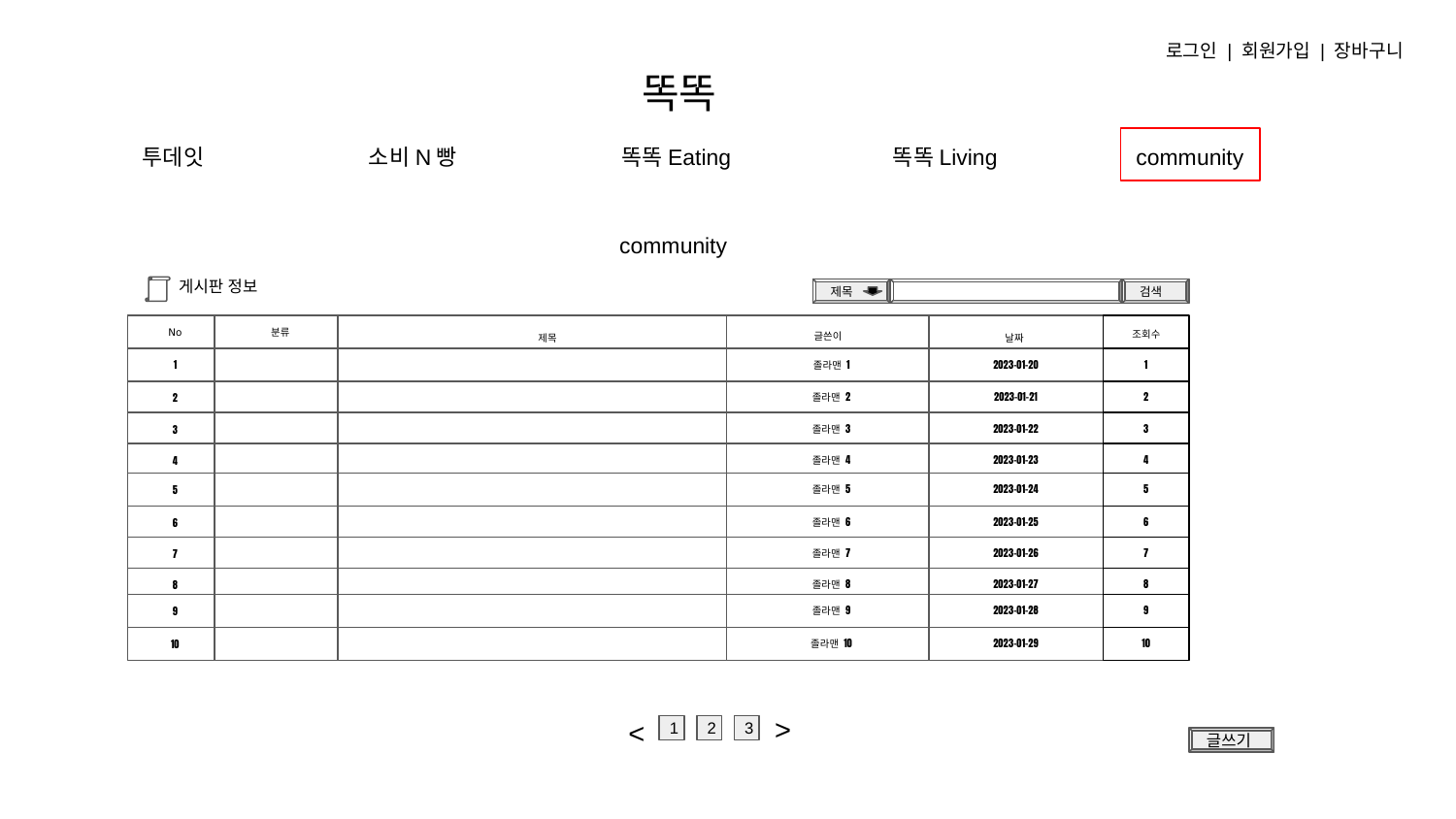

로그인 | 회원가입 | 장바구니
# 똑똑
투데잇
소비N빵
똑똑Eating
똑똑Living
community
community
게시판 정보

제목

검색

No

분류

글쓴이

조회수
제목
날짜
1

  졸라맨 1
2023-01-20
1
2

  졸라맨 2
2023-01-21
2
3

  졸라맨 3
2023-01-22
3
4

  졸라맨 4
2023-01-23
4
5

  졸라맨 5
2023-01-24
5

6

  졸라맨 6
2023-01-25
6
7

  졸라맨 7
2023-01-26
7
8

  졸라맨 8
2023-01-27
8
9

  졸라맨 9
2023-01-28
9

10

  졸라맨 10
2023-01-29
10
<
<
1
2
3
글쓰기